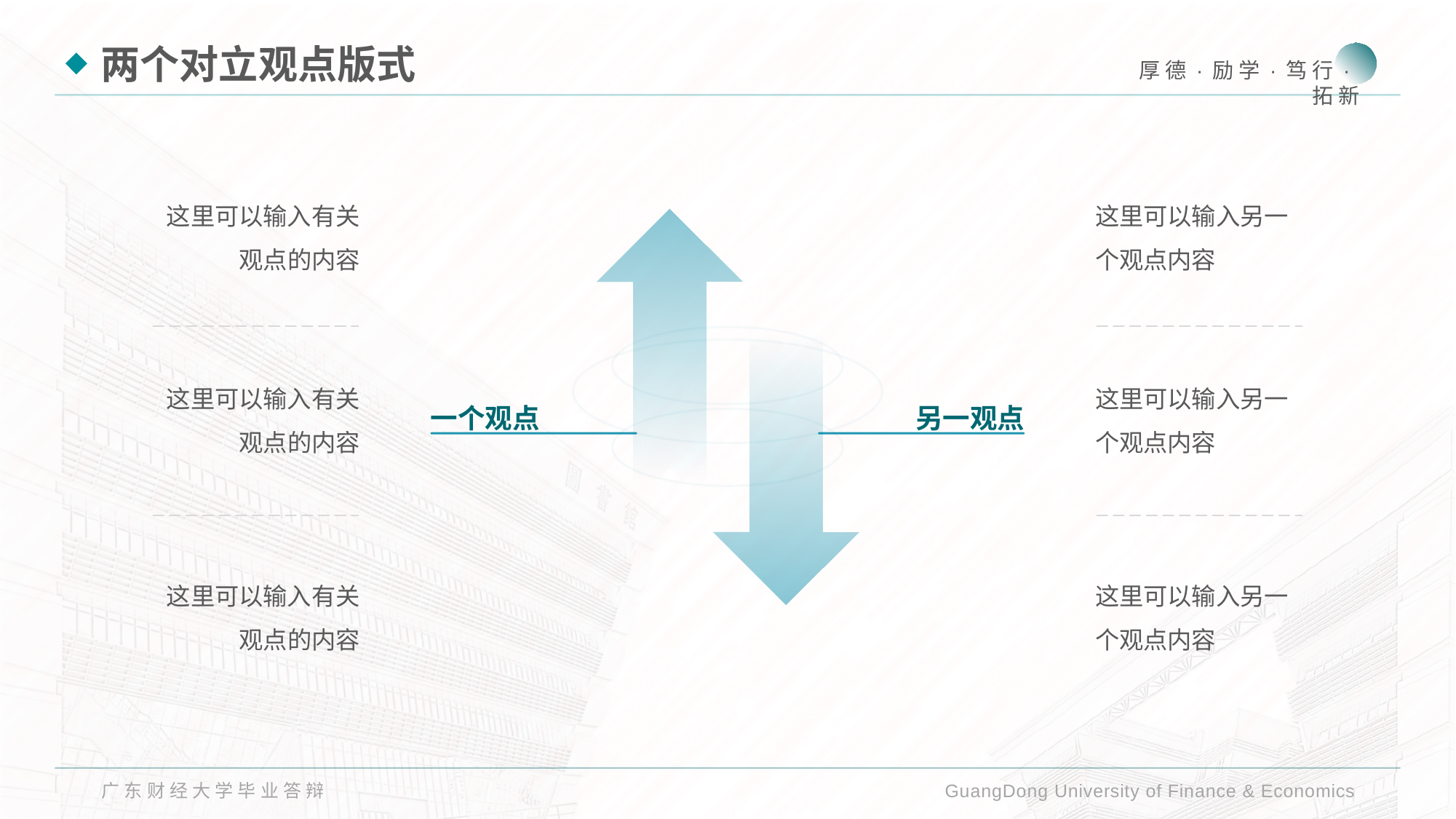

两个对立观点版式
这里可以输入有关观点的内容
这里可以输入另一个观点内容

这里可以输入有关观点的内容
这里可以输入另一个观点内容
一个观点
另一观点
这里可以输入有关观点的内容
这里可以输入另一个观点内容